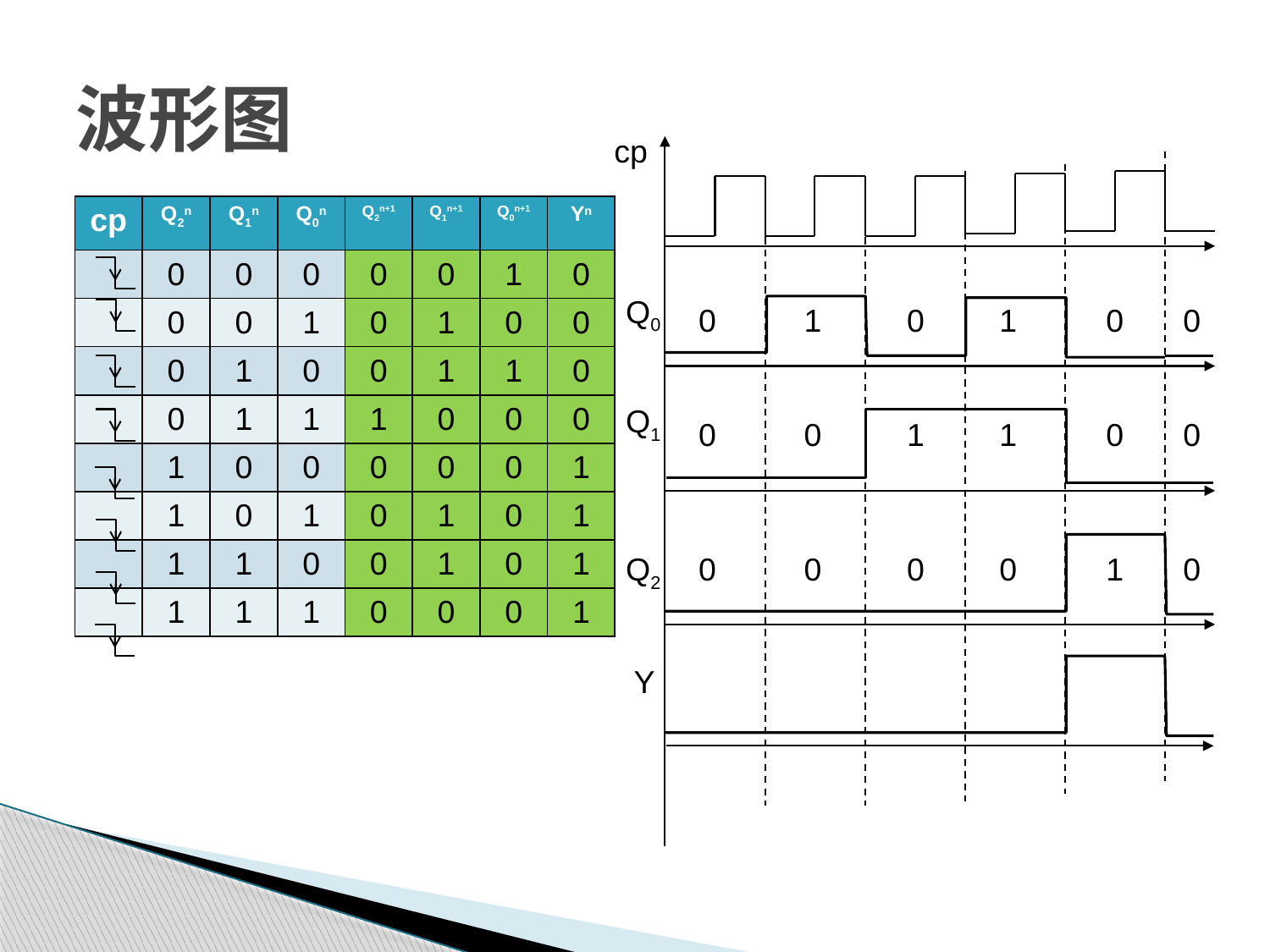

# 波形图
cp
| cp | Q2n | Q1n | Q0n | Q2n+1 | Q1n+1 | Q0n+1 | Yn |
| --- | --- | --- | --- | --- | --- | --- | --- |
|  | 0 | 0 | 0 | 0 | 0 | 1 | 0 |
|  | 0 | 0 | 1 | 0 | 1 | 0 | 0 |
|  | 0 | 1 | 0 | 0 | 1 | 1 | 0 |
|  | 0 | 1 | 1 | 1 | 0 | 0 | 0 |
|  | 1 | 0 | 0 | 0 | 0 | 0 | 1 |
|  | 1 | 0 | 1 | 0 | 1 | 0 | 1 |
|  | 1 | 1 | 0 | 0 | 1 | 0 | 1 |
|  | 1 | 1 | 1 | 0 | 0 | 0 | 1 |
Q0
0
1
0
1
0
0

Q1
0
0
1
1
0
0

Q2
0
0
0
0
1
0
Y